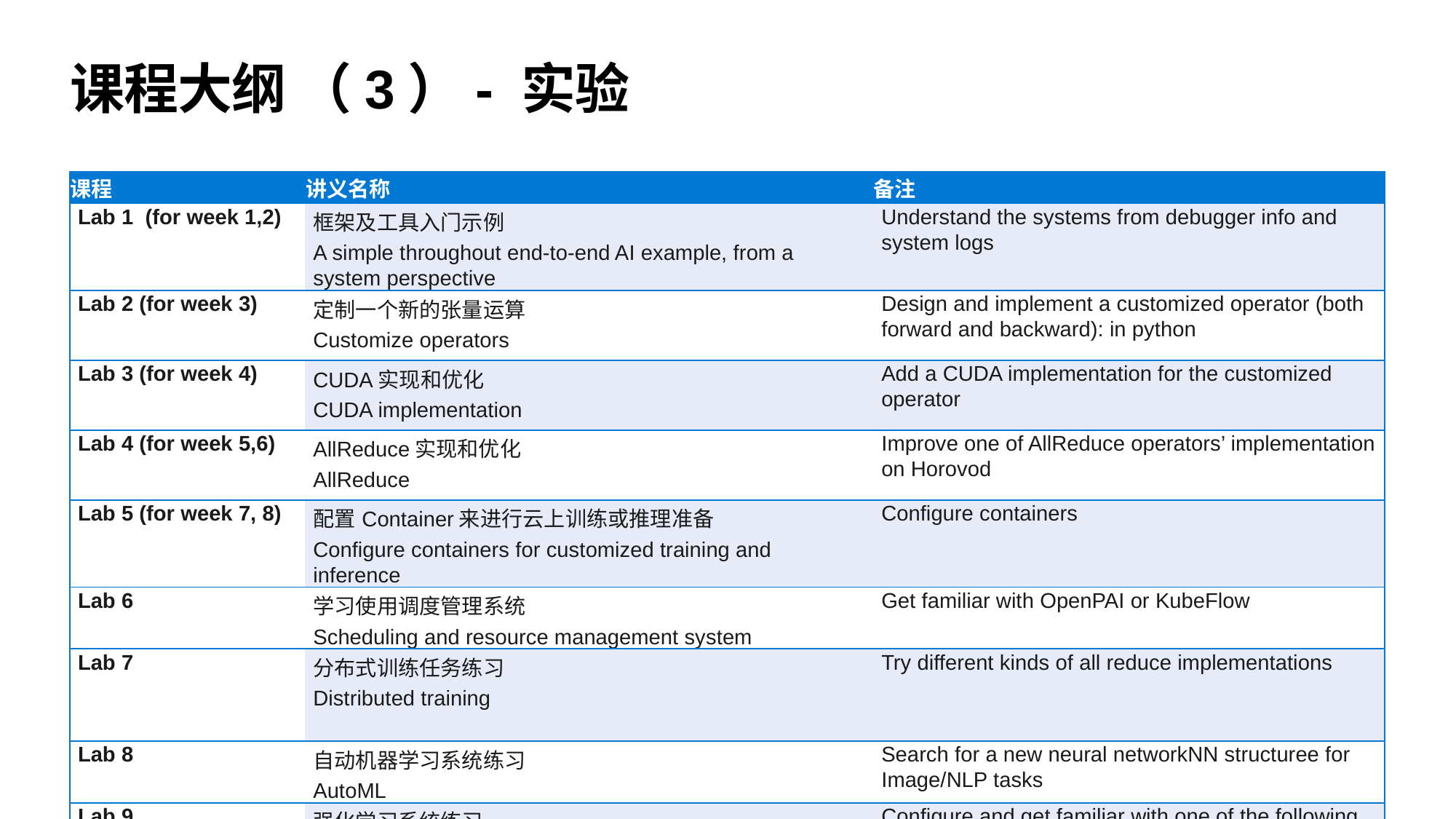

# 课程大纲 （3）- 实验

| 课程 | 讲义名称 | 备注 |
| --- | --- | --- |
| Lab 1  (for week 1,2) | 框架及工具入门示例 A simple throughout end-to-end AI example, from a system perspective | Understand the systems from debugger info and system logs |
| Lab 2 (for week 3) | 定制一个新的张量运算 Customize operators | Design and implement a customized operator (both forward and backward): in python |
| Lab 3 (for week 4) | CUDA实现和优化 CUDA implementation | Add a CUDA implementation for the customized operator |
| Lab 4 (for week 5,6) | AllReduce实现和优化 AllReduce | Improve one of AllReduce operators’ implementation on Horovod |
| Lab 5 (for week 7, 8) | 配置Container来进行云上训练或推理准备 Configure containers for customized training and inference | Configure containers |
| Lab 6 | 学习使用调度管理系统 Scheduling and resource management system | Get familiar with OpenPAI or KubeFlow |
| Lab 7 | 分布式训练任务练习 Distributed training | Try different kinds of all reduce implementations |
| Lab 8 | 自动机器学习系统练习 AutoML | Search for a new neural networkNN structuree for Image/NLP tasks |
| Lab 9 | 强化学习系统练习 RL Systems | Configure and get familiar with one of the following RL Systems: RLlib, … |